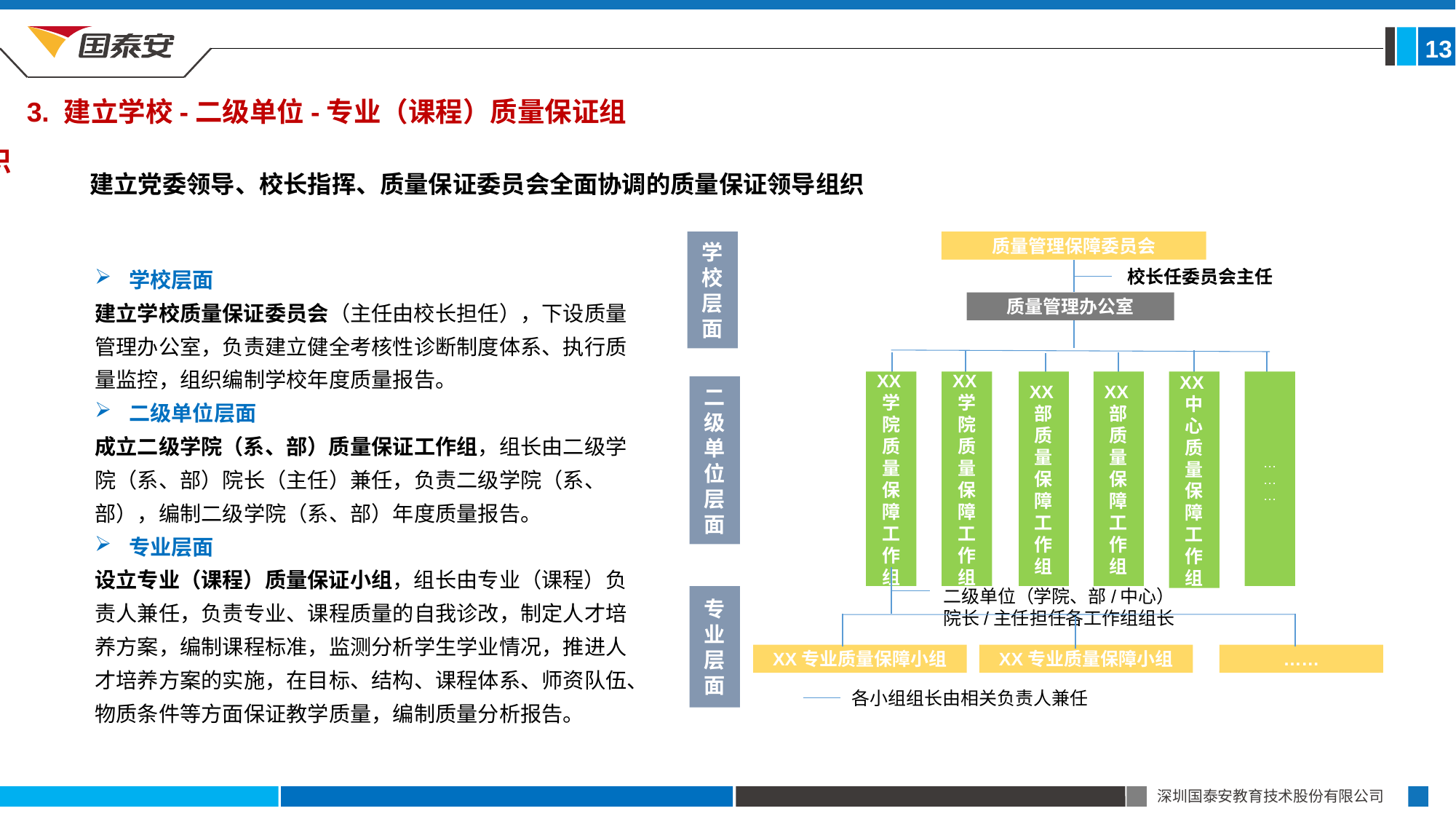

13
3. 建立学校-二级单位-专业（课程）质量保证组织
建立党委领导、校长指挥、质量保证委员会全面协调的质量保证领导组织
学校层面
质量管理保障委员会
校长任委员会主任
质量管理办公室
XX学院质量保障工作组
XX学院质量保障工作组
XX部质量保障工作组
XX部质量保障工作组
XX中心质量保障工作组
…
…
…
二级单位层面
专业层面
二级单位（学院、部/中心）
院长/主任担任各工作组组长
XX专业质量保障小组
XX专业质量保障小组
……
各小组组长由相关负责人兼任
学校层面
建立学校质量保证委员会（主任由校长担任），下设质量管理办公室，负责建立健全考核性诊断制度体系、执行质量监控，组织编制学校年度质量报告。
二级单位层面
成立二级学院（系、部）质量保证工作组，组长由二级学院（系、部）院长（主任）兼任，负责二级学院（系、部），编制二级学院（系、部）年度质量报告。
专业层面
设立专业（课程）质量保证小组，组长由专业（课程）负责人兼任，负责专业、课程质量的自我诊改，制定人才培养方案，编制课程标准，监测分析学生学业情况，推进人才培养方案的实施，在目标、结构、课程体系、师资队伍、物质条件等方面保证教学质量，编制质量分析报告。